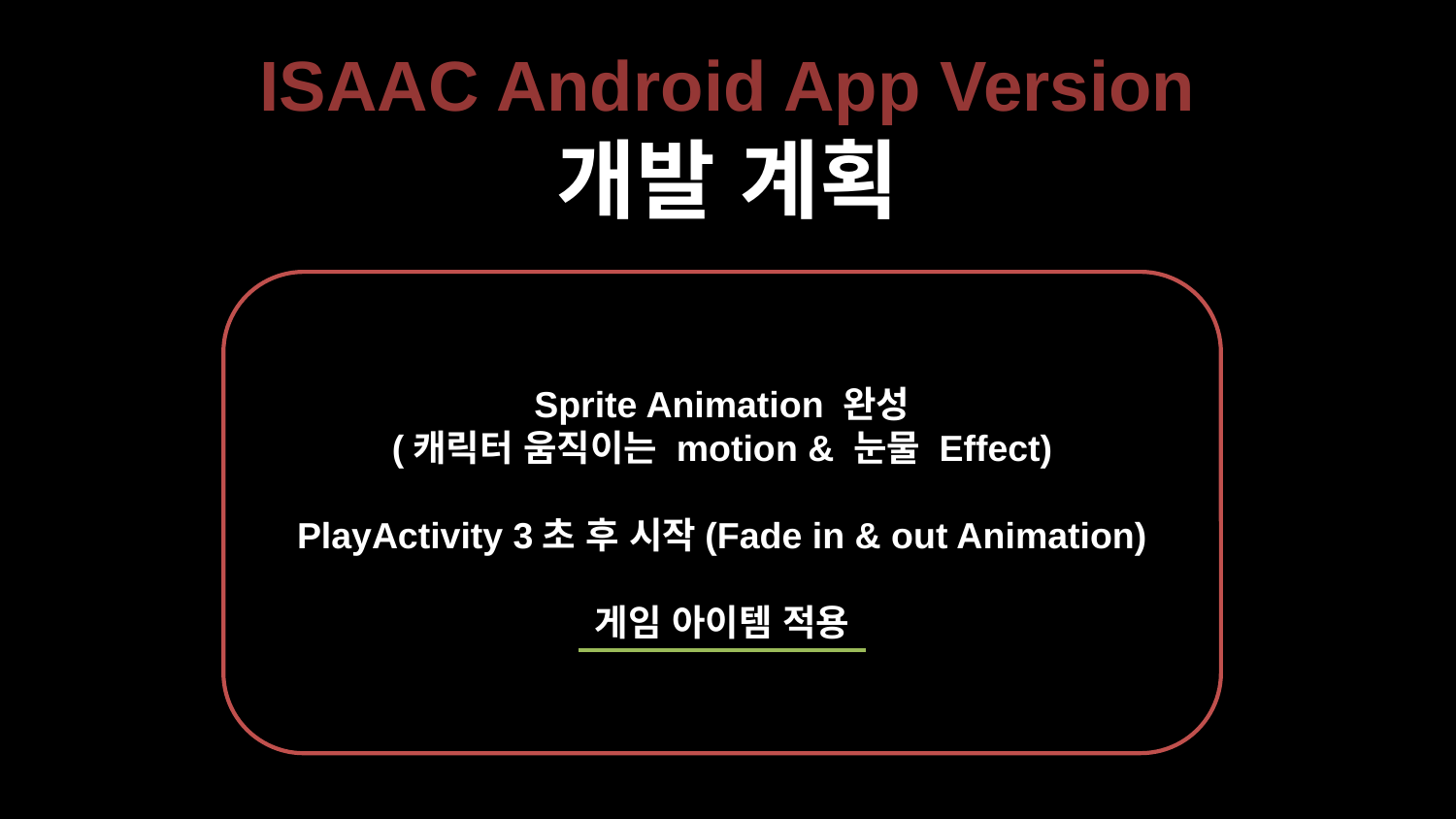

# ISAAC Android App Version 개발 계획
Sprite Animation 완성
(캐릭터 움직이는 motion & 눈물 Effect)

PlayActivity 3초 후 시작(Fade in & out Animation)

게임 아이템 적용